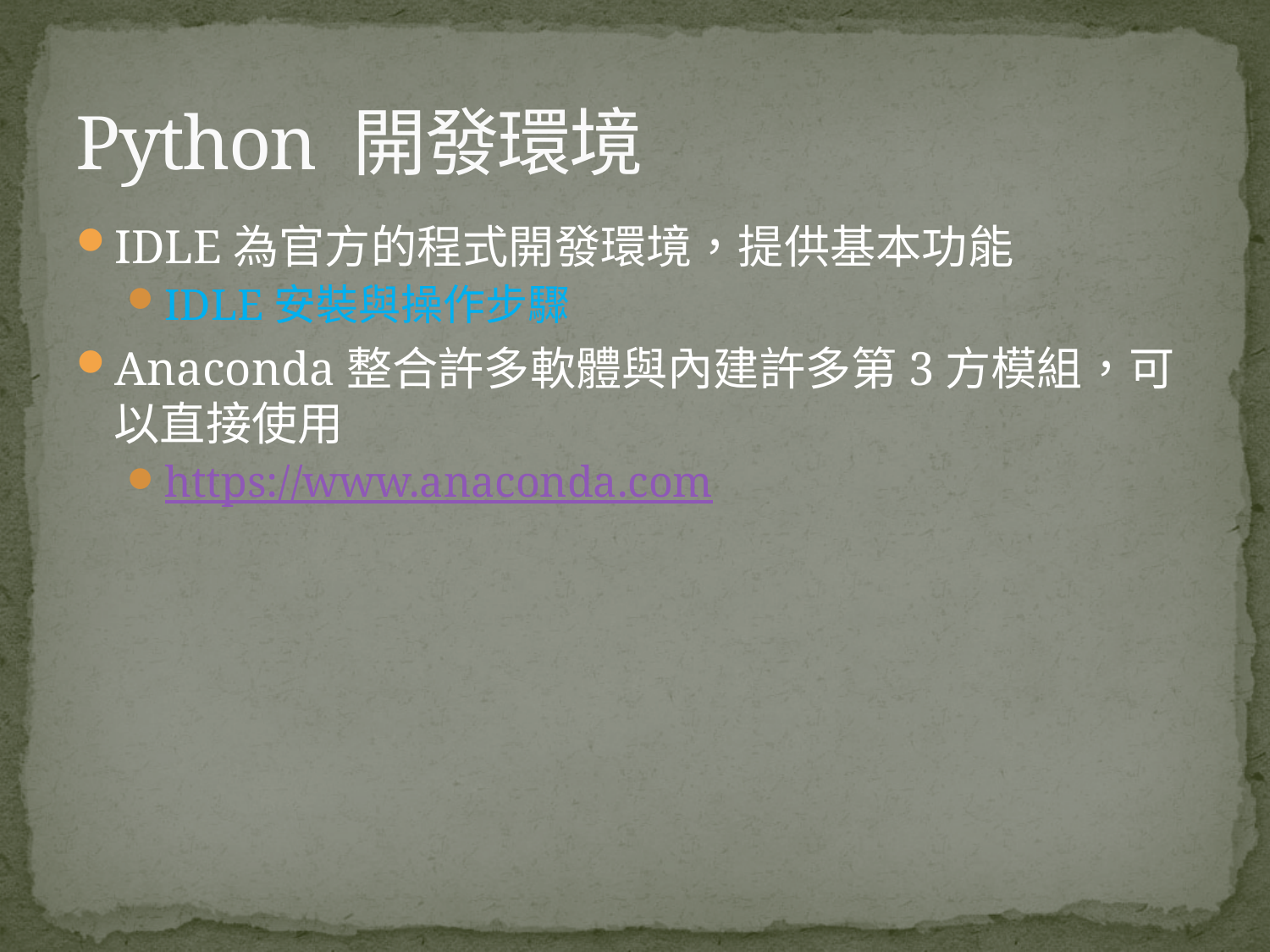

# Python 開發環境
IDLE為官方的程式開發環境，提供基本功能
IDLE安裝與操作步驟
Anaconda整合許多軟體與內建許多第3方模組，可以直接使用
https://www.anaconda.com
6